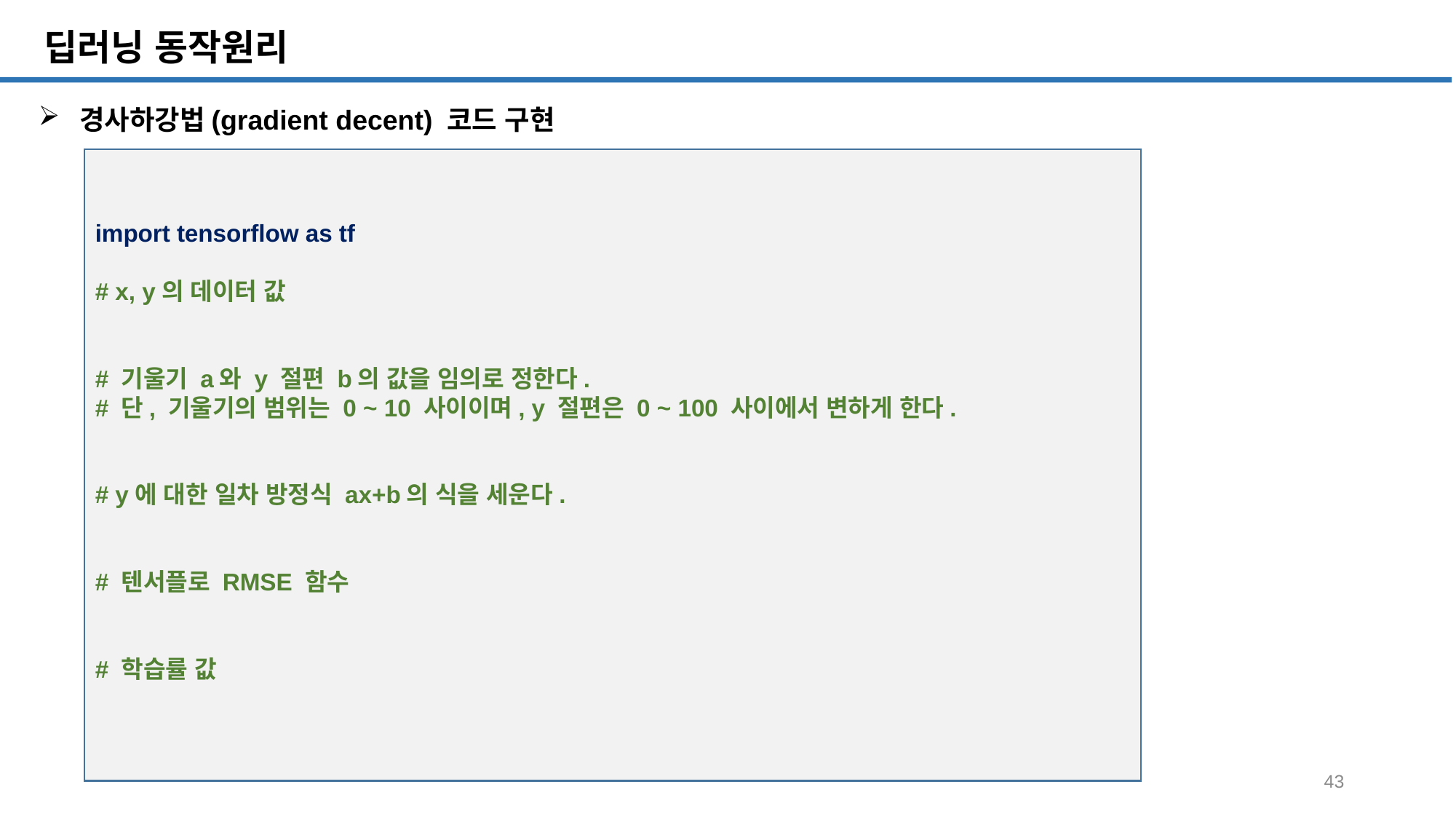

SQL 튜닝 개요
# 딥러닝 동작원리

경사하강법(gradient decent) 코드 구현

import tensorflow as tf

# x, y의 데이터 값

# 기울기 a와 y 절편 b의 값을 임의로 정한다.
# 단, 기울기의 범위는 0 ~ 10 사이이며, y 절편은 0 ~ 100 사이에서 변하게 한다.

# y에 대한 일차 방정식 ax+b의 식을 세운다.

# 텐서플로 RMSE 함수

# 학습률 값

43